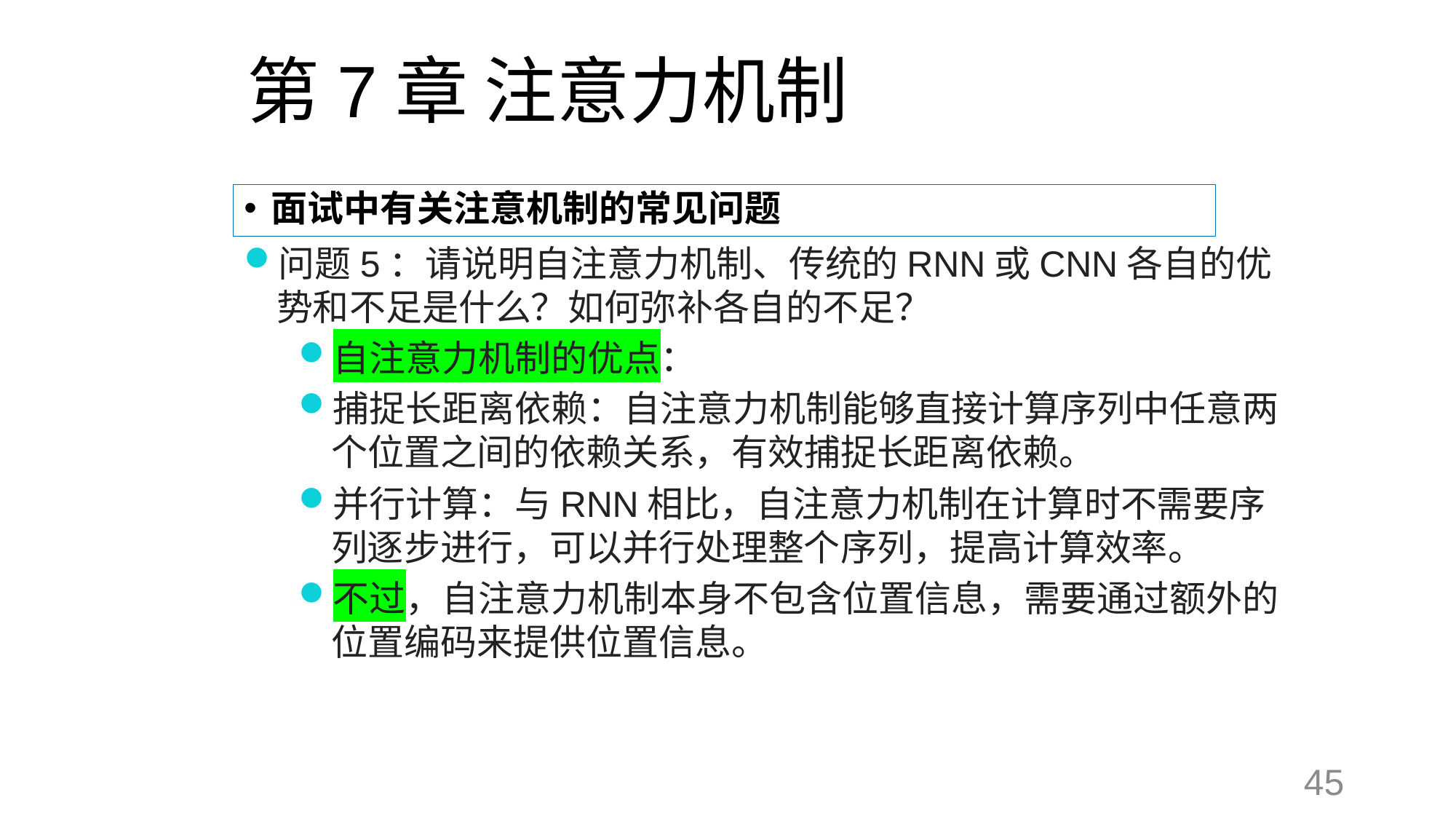

# 第7章 注意力机制
面试中有关注意机制的常见问题

问题5：请说明自注意力机制、传统的RNN或CNN各自的优势和不足是什么？如何弥补各自的不足？
自注意力机制的优点：
捕捉长距离依赖：自注意力机制能够直接计算序列中任意两个位置之间的依赖关系，有效捕捉长距离依赖。
并行计算：与RNN相比，自注意力机制在计算时不需要序列逐步进行，可以并行处理整个序列，提高计算效率。
不过，自注意力机制本身不包含位置信息，需要通过额外的位置编码来提供位置信息。
45